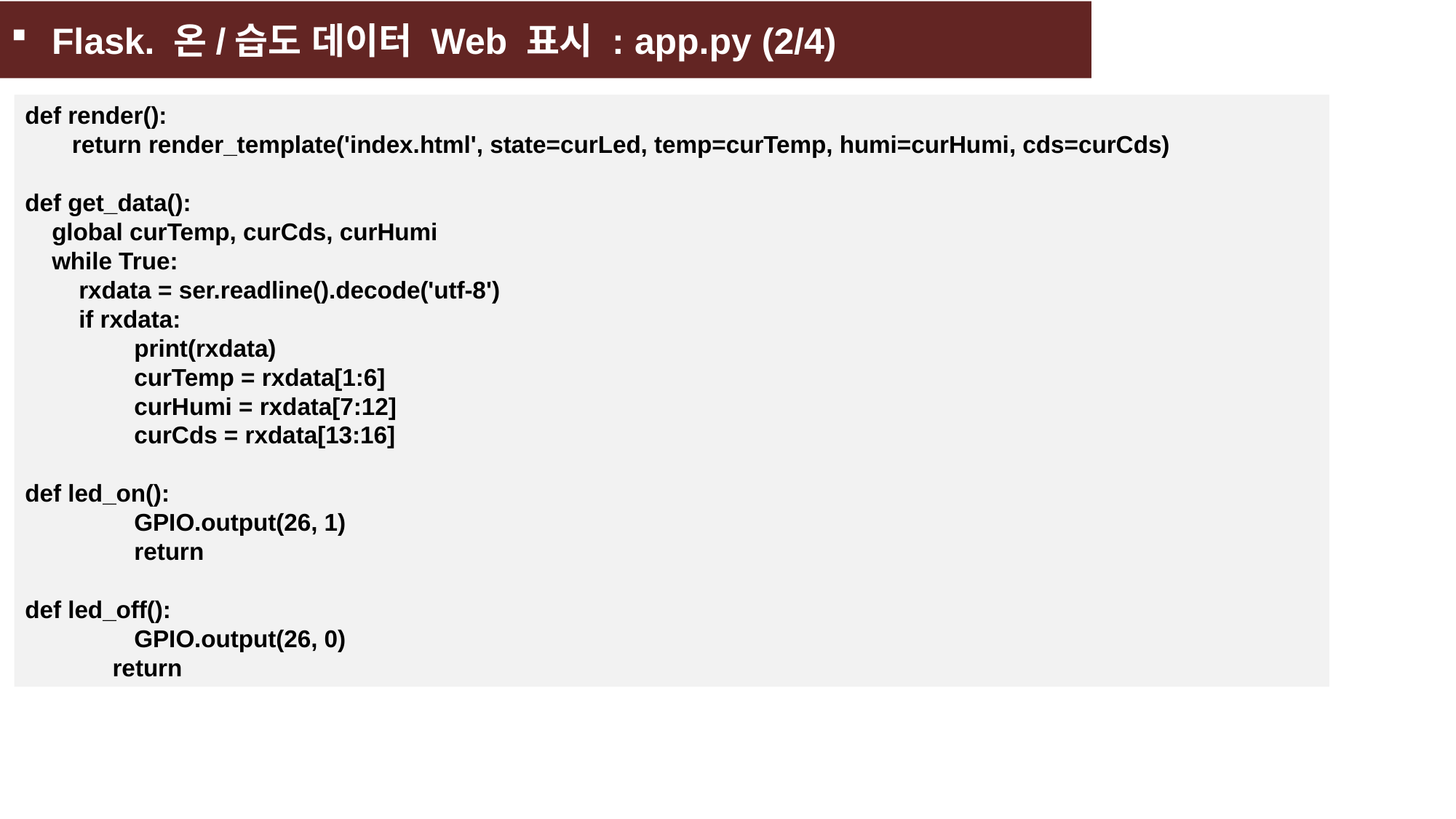

Flask. 온/습도 데이터 Web 표시 : app.py (2/4)
def render():
       return render_template('index.html', state=curLed, temp=curTemp, humi=curHumi, cds=curCds)

def get_data():
    global curTemp, curCds, curHumi
    while True:
        rxdata = ser.readline().decode('utf-8')
        if rxdata:
        	print(rxdata)
        	curTemp = rxdata[1:6]
        	curHumi = rxdata[7:12]
        	curCds = rxdata[13:16]

def led_on():
	GPIO.output(26, 1)
	return

def led_off():
	GPIO.output(26, 0)
             return